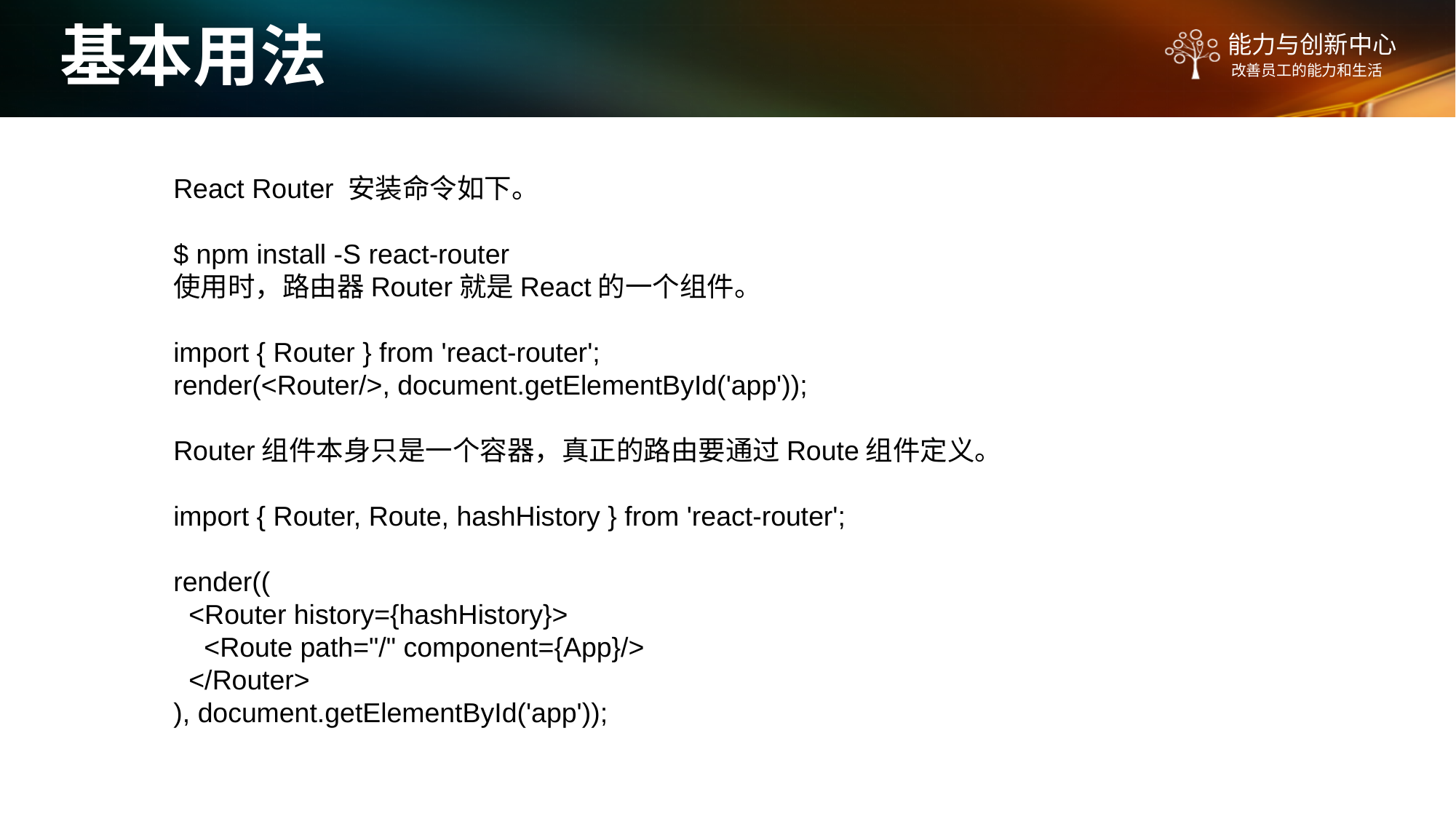

基本用法
React Router 安装命令如下。

$ npm install -S react-router
使用时，路由器Router就是React的一个组件。

import { Router } from 'react-router';
render(<Router/>, document.getElementById('app'));

Router组件本身只是一个容器，真正的路由要通过Route组件定义。

import { Router, Route, hashHistory } from 'react-router';

render((
  <Router history={hashHistory}>
    <Route path="/" component={App}/>
  </Router>
), document.getElementById('app'));